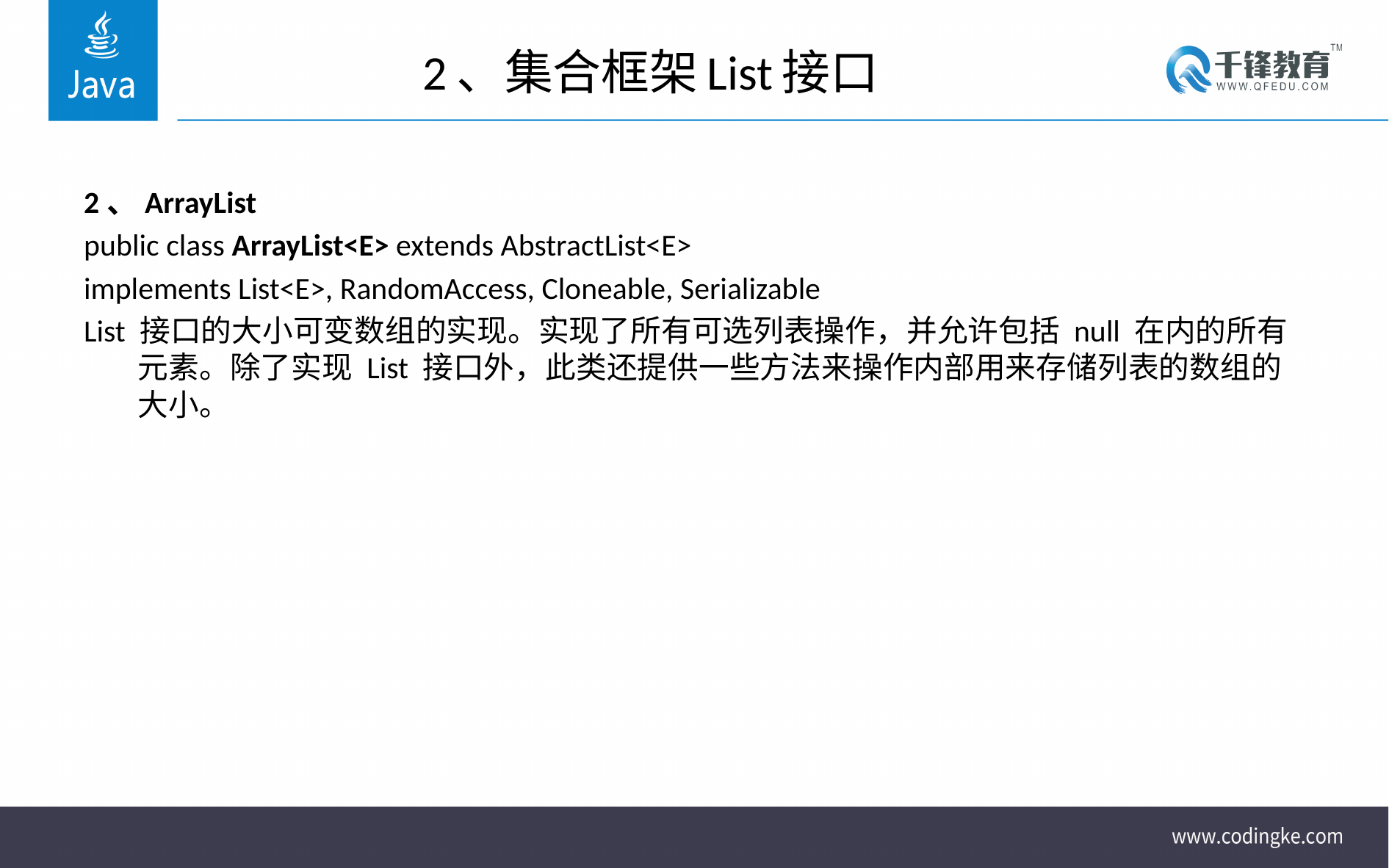

# 2、集合框架List接口
2、ArrayList
public class ArrayList<E> extends AbstractList<E>
implements List<E>, RandomAccess, Cloneable, Serializable
List 接口的大小可变数组的实现。实现了所有可选列表操作，并允许包括 null 在内的所有元素。除了实现 List 接口外，此类还提供一些方法来操作内部用来存储列表的数组的大小。